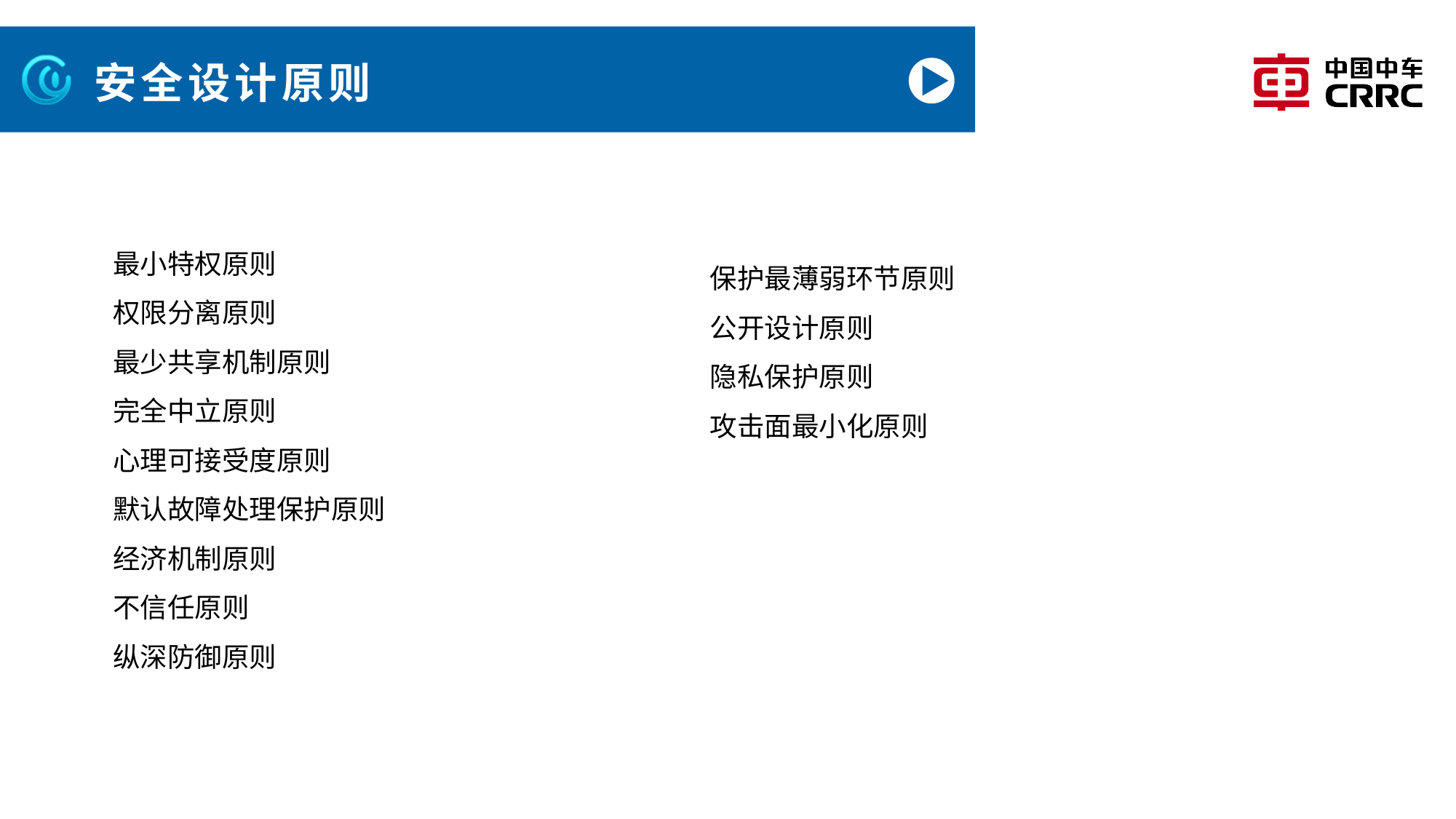

# 安全设计原则
最小特权原则
权限分离原则
最少共享机制原则
完全中立原则
心理可接受度原则
默认故障处理保护原则
经济机制原则
不信任原则
纵深防御原则
保护最薄弱环节原则
公开设计原则
隐私保护原则
攻击面最小化原则
45